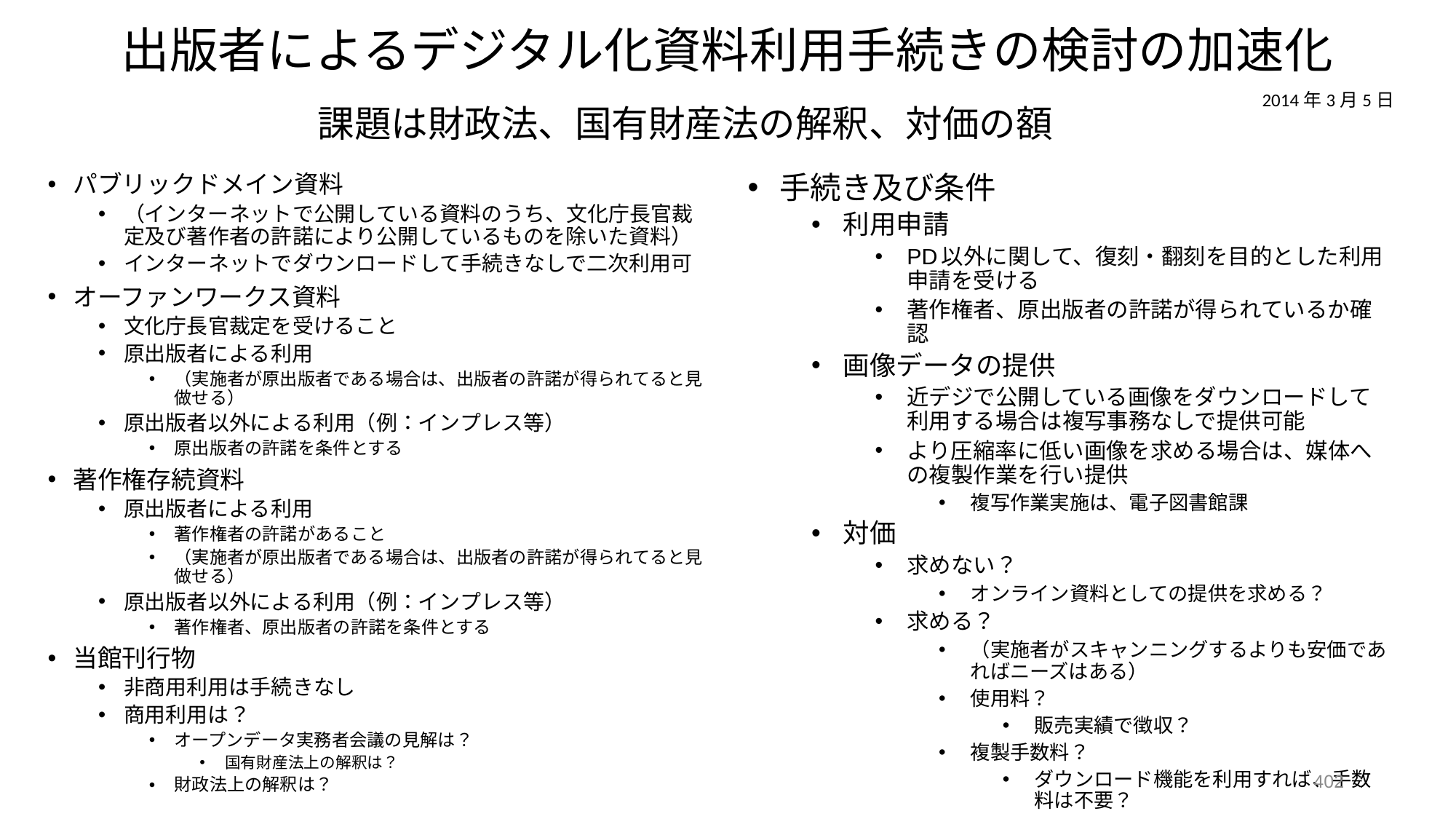

# 出版者によるデジタル化資料利用手続きの検討の加速化
2014年3月5日
課題は財政法、国有財産法の解釈、対価の額
パブリックドメイン資料
（インターネットで公開している資料のうち、文化庁長官裁定及び著作者の許諾により公開しているものを除いた資料）
インターネットでダウンロードして手続きなしで二次利用可
オーファンワークス資料
文化庁長官裁定を受けること
原出版者による利用
（実施者が原出版者である場合は、出版者の許諾が得られてると見做せる）
原出版者以外による利用（例：インプレス等）
原出版者の許諾を条件とする
著作権存続資料
原出版者による利用
著作権者の許諾があること
（実施者が原出版者である場合は、出版者の許諾が得られてると見做せる）
原出版者以外による利用（例：インプレス等）
著作権者、原出版者の許諾を条件とする
当館刊行物
非商用利用は手続きなし
商用利用は？
オープンデータ実務者会議の見解は？
国有財産法上の解釈は？
財政法上の解釈は？

手続き及び条件
利用申請
PD以外に関して、復刻・翻刻を目的とした利用申請を受ける
著作権者、原出版者の許諾が得られているか確認
画像データの提供
近デジで公開している画像をダウンロードして利用する場合は複写事務なしで提供可能
より圧縮率に低い画像を求める場合は、媒体への複製作業を行い提供
複写作業実施は、電子図書館課
対価
求めない？
オンライン資料としての提供を求める？
求める？
（実施者がスキャンニングするよりも安価であればニーズはある）
使用料？
販売実績で徴収？
複製手数料？
ダウンロード機能を利用すれば、手数料は不要？

402